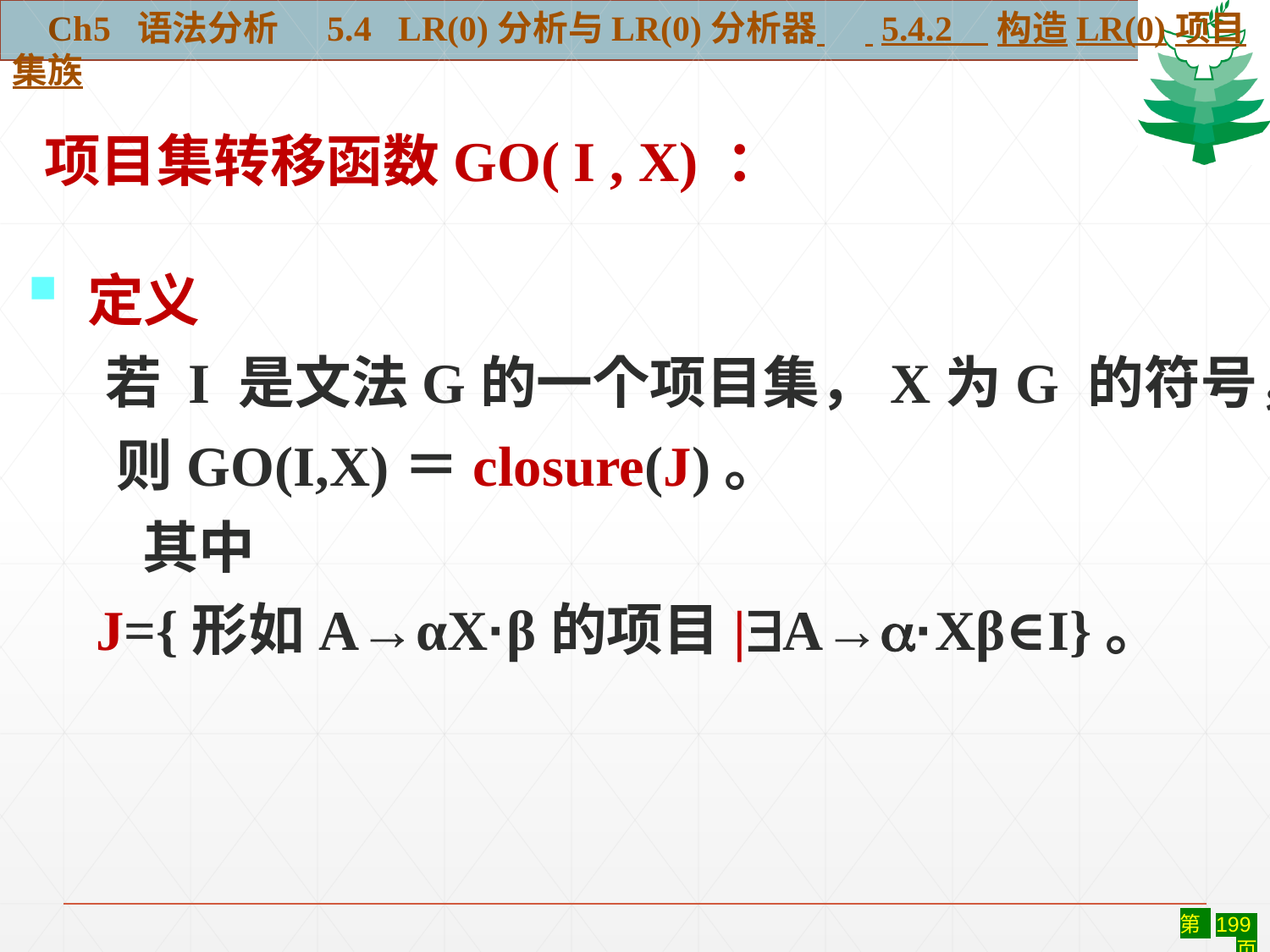

Ch5  语法分析     5.4   LR(0)分析与LR(0)分析器       5.4.2    构造LR(0)项目集族
项目集转移函数GO( I , X) ：
 定义
     若 I 是文法G的一个项目集，X为G 的符号，
      则GO(I,X)＝closure(J)。
        其中
　J={形如A→αX·β的项目|∃A→α·Xβ∈I}。